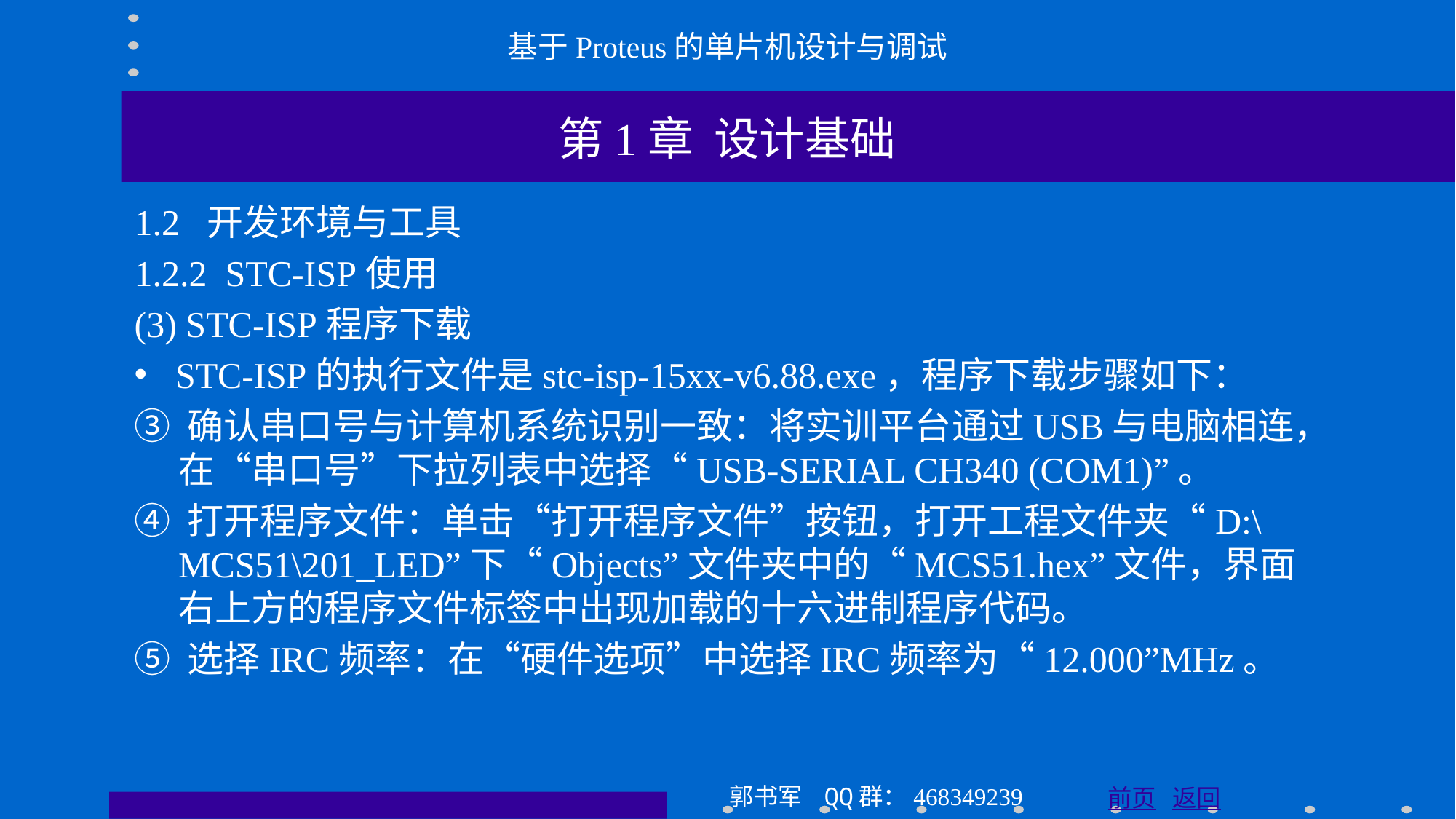

基于Proteus的单片机设计与调试
第1章  设计基础
1.2  开发环境与工具
1.2.2  STC-ISP使用
(3) STC-ISP程序下载
STC-ISP的执行文件是stc-isp-15xx-v6.88.exe，程序下载步骤如下：
③ 确认串口号与计算机系统识别一致：将实训平台通过USB与电脑相连，在“串口号”下拉列表中选择“USB-SERIAL CH340 (COM1)”。
④ 打开程序文件：单击“打开程序文件”按钮，打开工程文件夹“D:\MCS51\201_LED”下“Objects”文件夹中的“MCS51.hex”文件，界面右上方的程序文件标签中出现加载的十六进制程序代码。
⑤ 选择IRC频率：在“硬件选项”中选择IRC频率为“12.000”MHz。

郭书军   QQ群：468349239
前页   返回